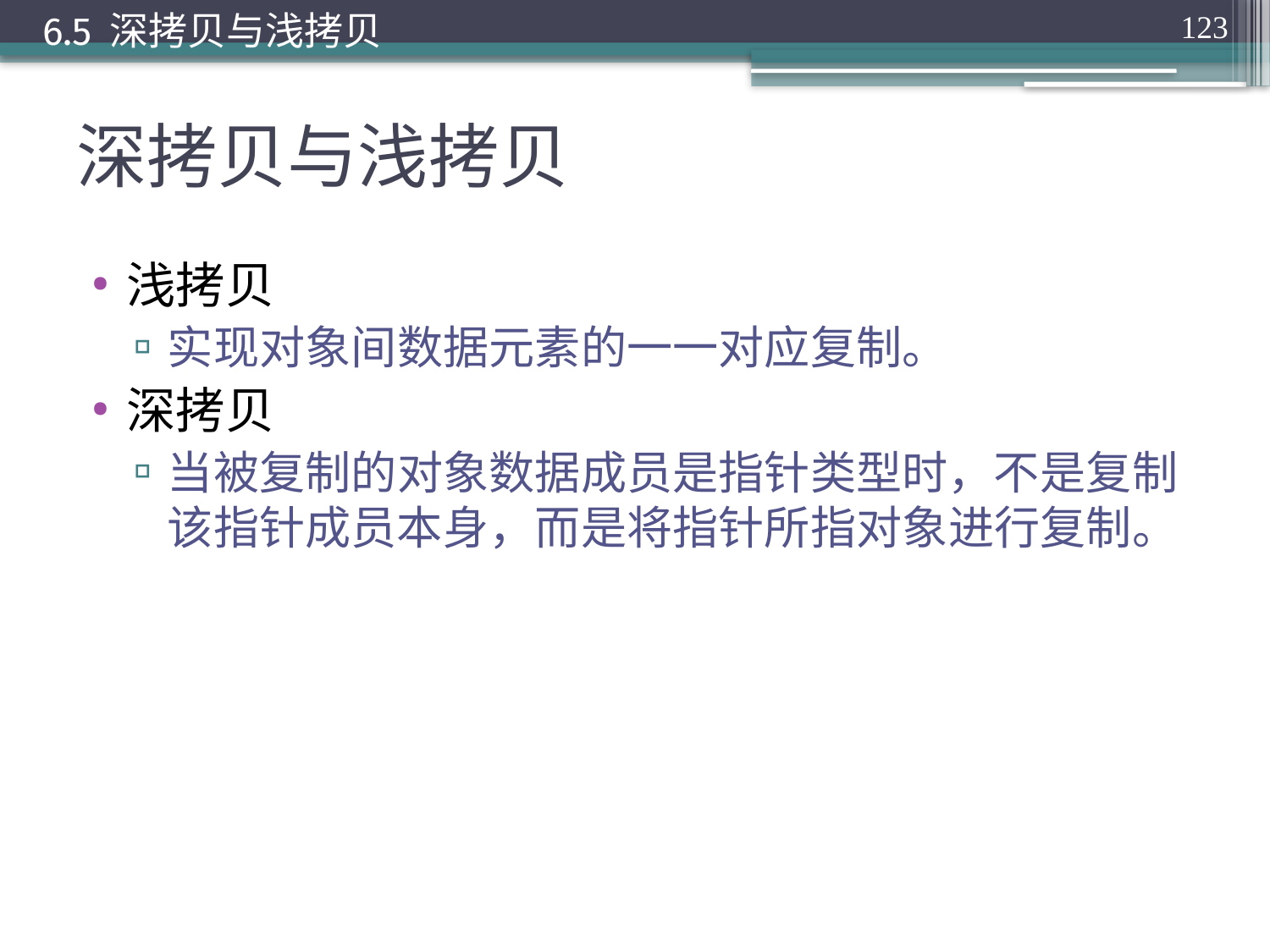

6.5 深拷贝与浅拷贝
123
# 深拷贝与浅拷贝
浅拷贝
实现对象间数据元素的一一对应复制。
深拷贝
当被复制的对象数据成员是指针类型时，不是复制该指针成员本身，而是将指针所指对象进行复制。